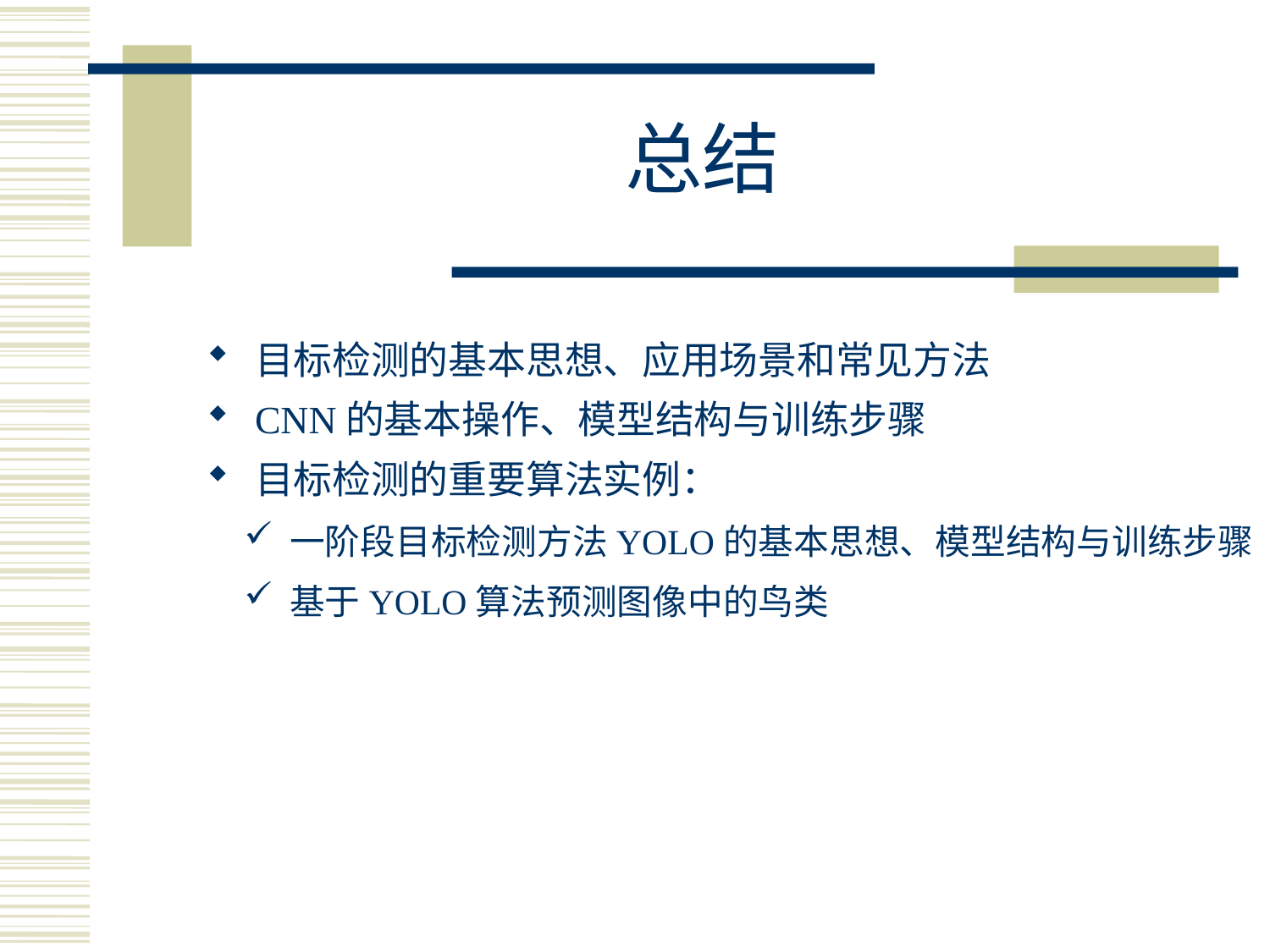

# 总结
目标检测的基本思想、应用场景和常见方法
CNN的基本操作、模型结构与训练步骤
目标检测的重要算法实例：
 一阶段目标检测方法YOLO的基本思想、模型结构与训练步骤
 基于YOLO算法预测图像中的鸟类